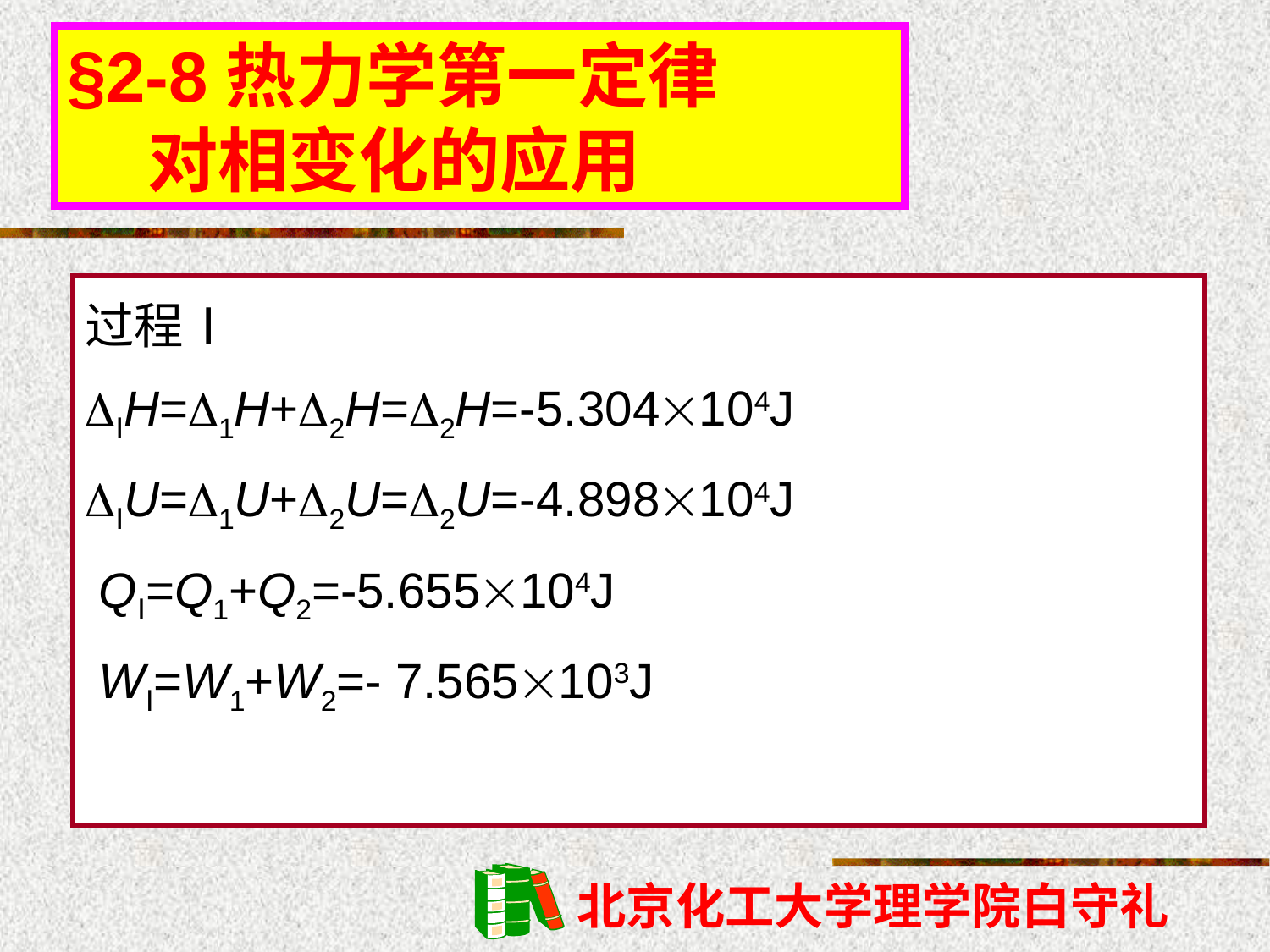

§2-8热力学第一定律
     对相变化的应用
过程Ⅰ
ΔⅠH=Δ1H+Δ2H=Δ2H=-5.304×104J
ΔⅠU=Δ1U+Δ2U=Δ2U=-4.898×104J
 QⅠ=Q1+Q2=-5.655×104J
 WⅠ=W1+W2=- 7.565×103J